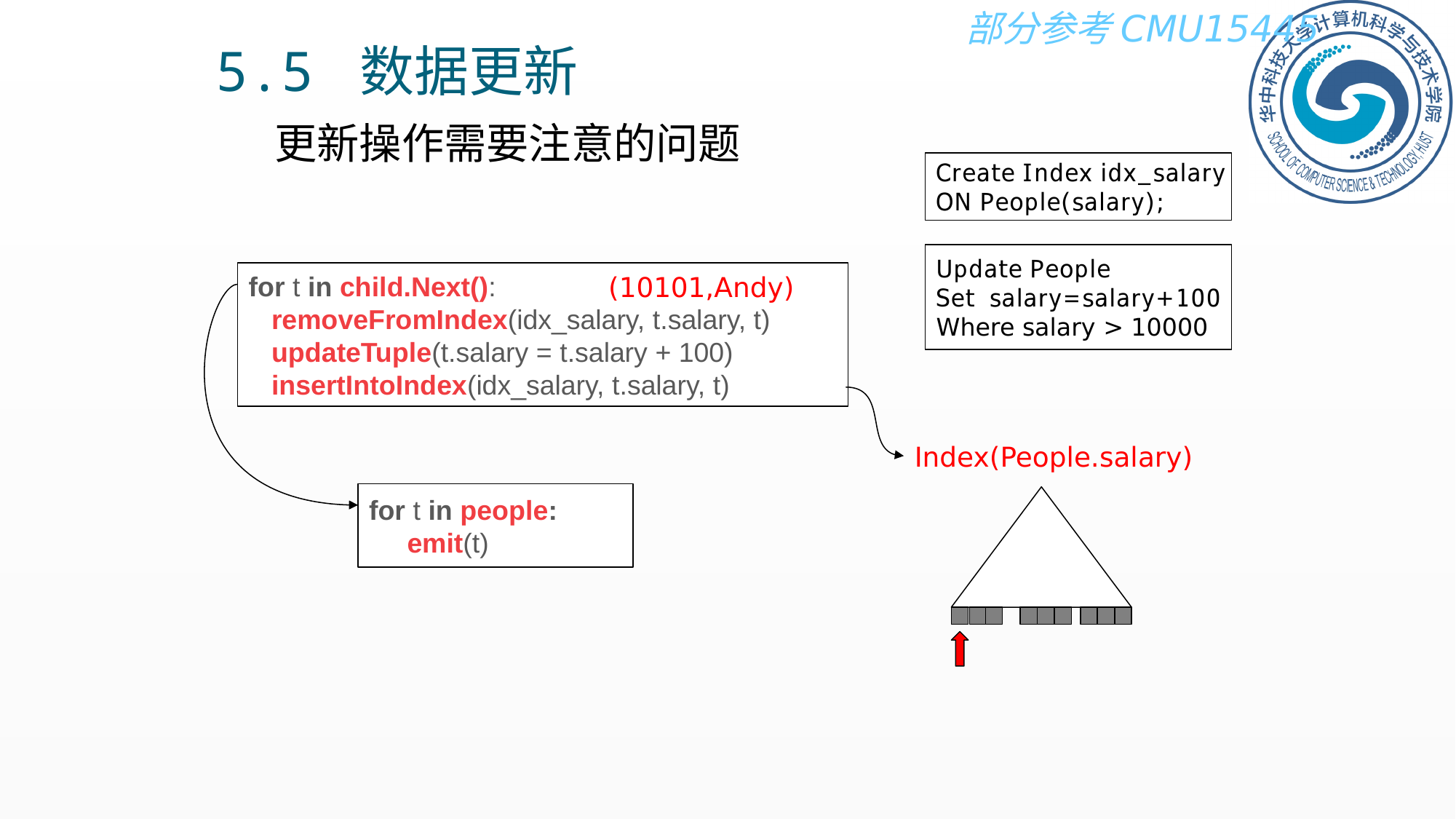

5.5 数据更新
更新操作需要注意的问题
Create Index idx_salary
ON People(salary);
Update People
Set  salary=salary+100
Where salary > 10000

for t in child.Next():
   removeFromIndex(idx_salary, t.salary, t)
   updateTuple(t.salary = t.salary + 100)
   insertIntoIndex(idx_salary, t.salary, t)
(10101,Andy)

Index(People.salary)
for t in people:
     emit(t)

169